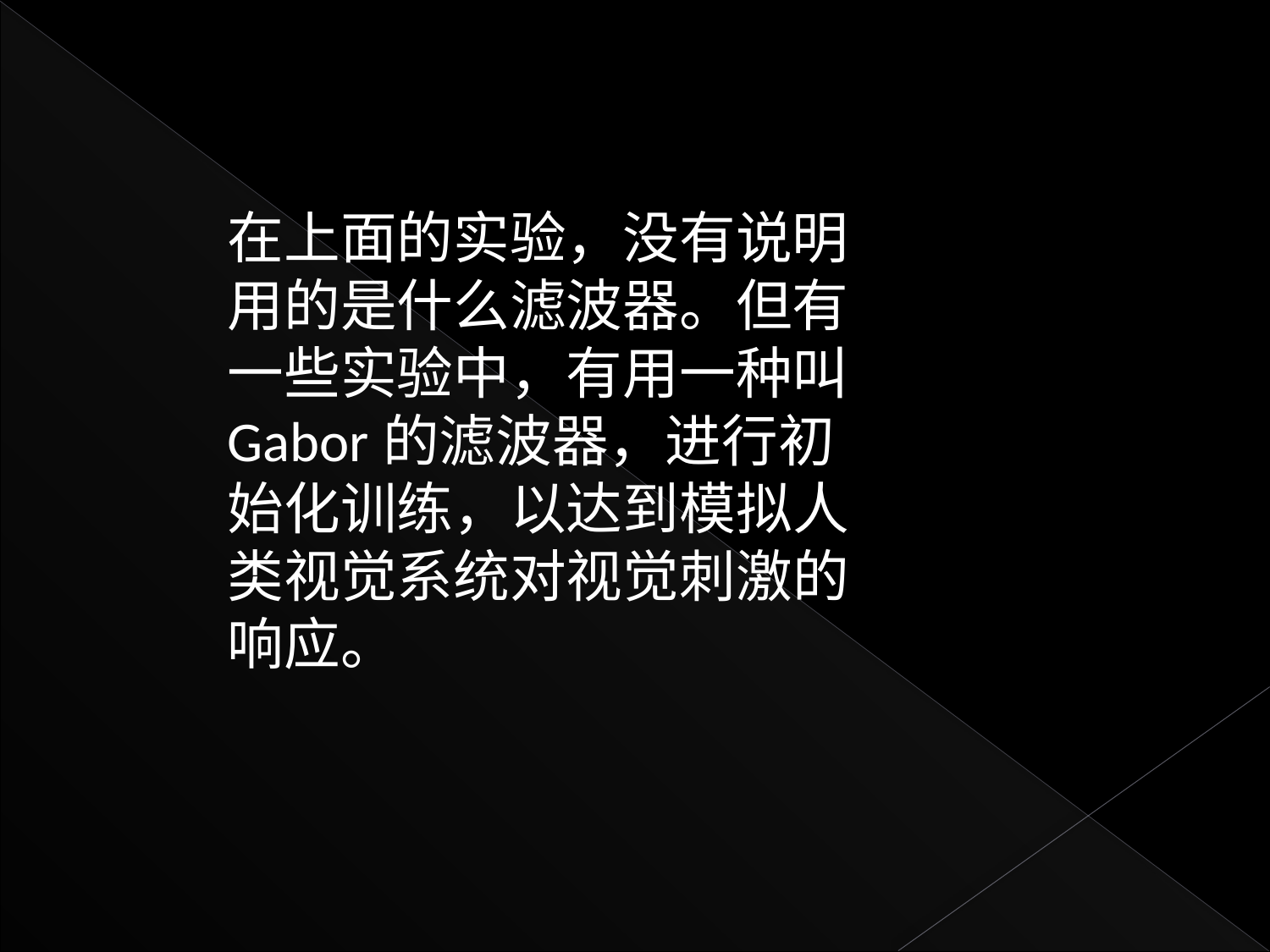

在上面的实验，没有说明用的是什么滤波器。但有一些实验中，有用一种叫Gabor的滤波器，进行初始化训练，以达到模拟人类视觉系统对视觉刺激的响应。